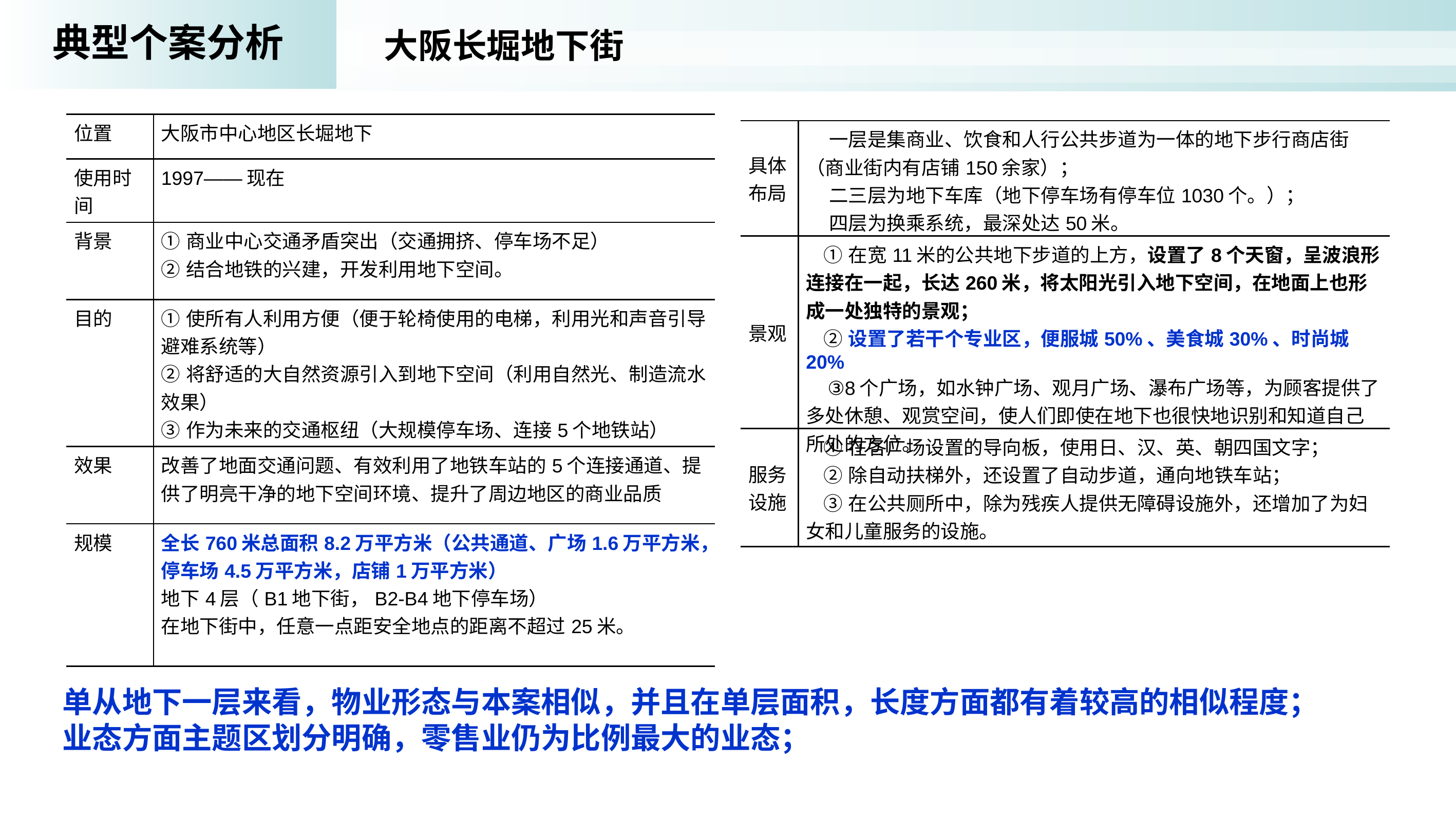

典型个案分析
大阪长堀地下街
| 位置 | 大阪市中心地区长堀地下 |
| --- | --- |
| 使用时间 | 1997——现在 |
| 背景 | ①商业中心交通矛盾突出（交通拥挤、停车场不足） ②结合地铁的兴建，开发利用地下空间。 |
| 目的 | ①使所有人利用方便（便于轮椅使用的电梯，利用光和声音引导避难系统等） ②将舒适的大自然资源引入到地下空间（利用自然光、制造流水效果） ③作为未来的交通枢纽（大规模停车场、连接5个地铁站） |
| 效果 | 改善了地面交通问题、有效利用了地铁车站的5个连接通道、提供了明亮干净的地下空间环境、提升了周边地区的商业品质 |
| 规模 | 全长760米总面积8.2万平方米（公共通道、广场1.6万平方米，停车场4.5万平方米，店铺1万平方米） 地下4层（B1地下街，B2-B4地下停车场） 在地下街中，任意一点距安全地点的距离不超过25米。 |
| 具体布局 | 一层是集商业、饮食和人行公共步道为一体的地下步行商店街（商业街内有店铺150余家）； 二三层为地下车库（地下停车场有停车位1030个。）； 四层为换乘系统，最深处达50米。 |
| --- | --- |
| 景观 | ①在宽11米的公共地下步道的上方，设置了8个天窗，呈波浪形连接在一起，长达260米，将太阳光引入地下空间，在地面上也形成一处独特的景观； ②设置了若干个专业区，便服城50%、美食城30%、时尚城20% ③8个广场，如水钟广场、观月广场、瀑布广场等，为顾客提供了多处休憩、观赏空间，使人们即使在地下也很快地识别和知道自己所处的方位。 |
| 服务设施 | ①在各广场设置的导向板，使用日、汉、英、朝四国文字； ②除自动扶梯外，还设置了自动步道，通向地铁车站； ③在公共厕所中，除为残疾人提供无障碍设施外，还增加了为妇女和儿童服务的设施。 |
单从地下一层来看，物业形态与本案相似，并且在单层面积，长度方面都有着较高的相似程度；
业态方面主题区划分明确，零售业仍为比例最大的业态；